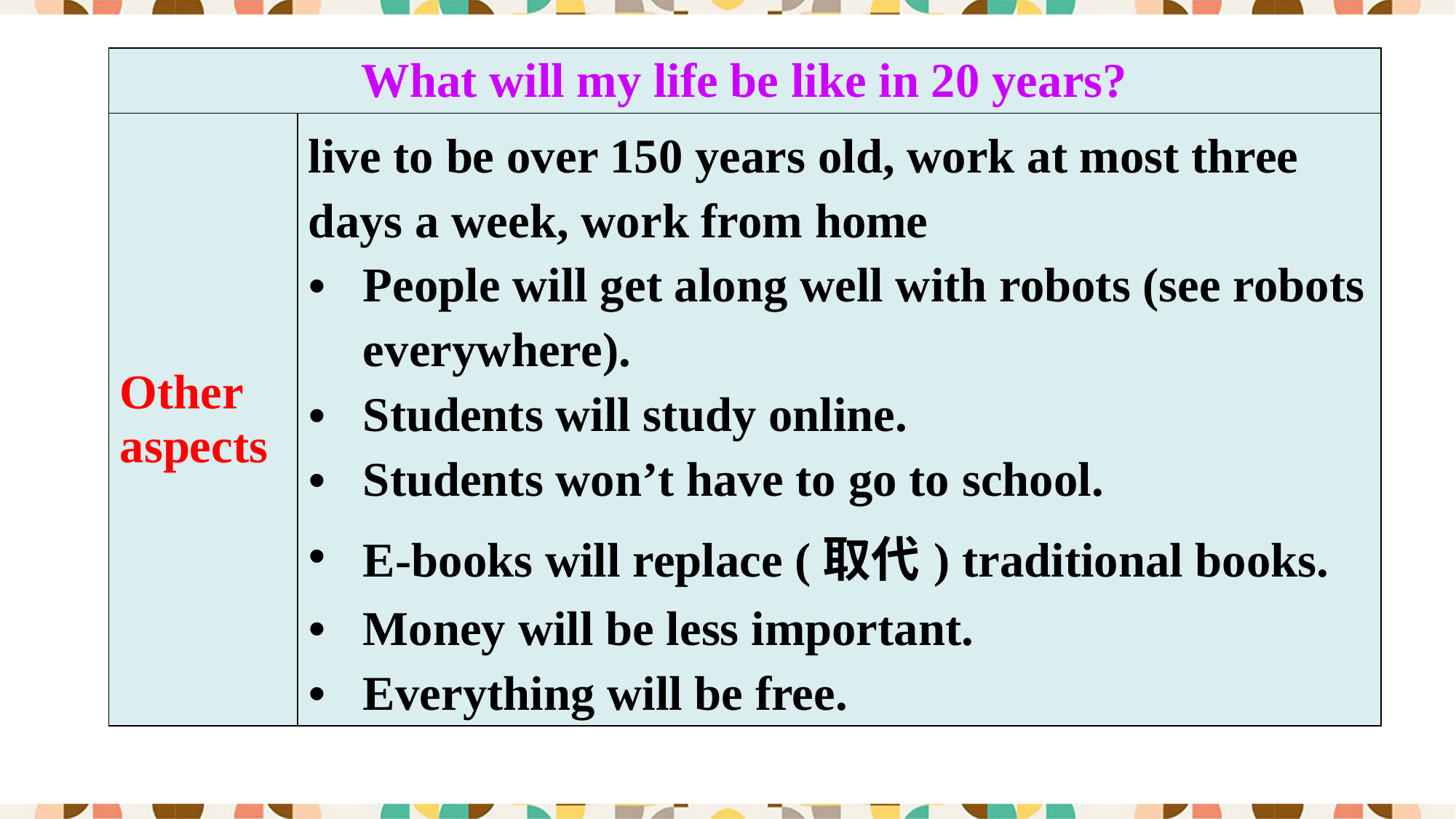

| What will my life be like in 20 years? |  |
| --- | --- |
| Other aspects | live to be over 150 years old, work at most three days a week, work from home People will get along well with robots (see robots everywhere). Students will study online. Students won’t have to go to school. E-books will replace (取代) traditional books. Money will be less important. Everything will be free. |